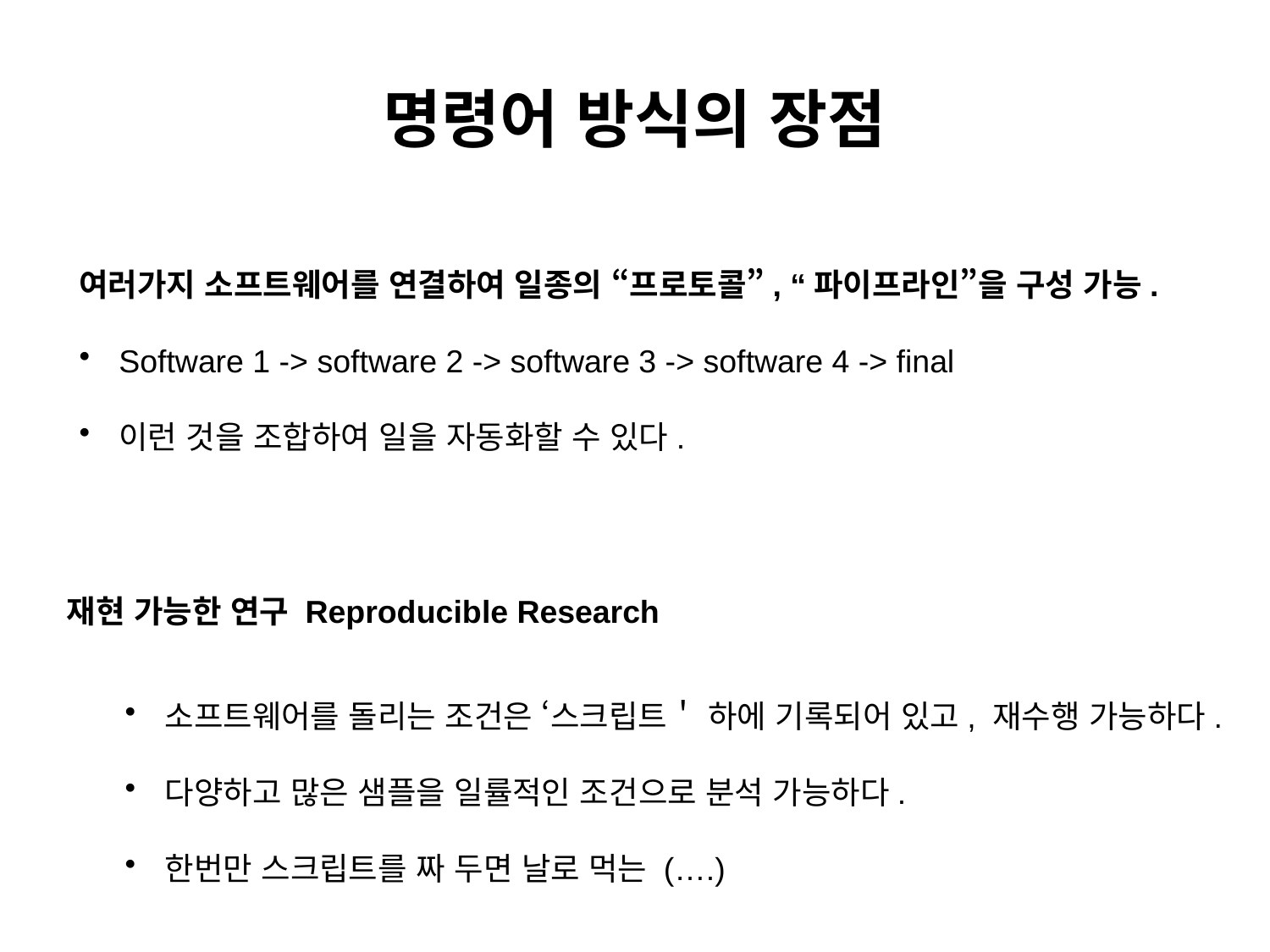

# 명령어 방식의 장점
여러가지 소프트웨어를 연결하여 일종의 “프로토콜”, “파이프라인”을 구성 가능.

Software 1 -> software 2 -> software 3 -> software 4 -> final

이런 것을 조합하여 일을 자동화할 수 있다.
재현 가능한 연구 Reproducible Research
소프트웨어를 돌리는 조건은 ‘스크립트＇ 하에 기록되어 있고, 재수행 가능하다.

다양하고 많은 샘플을 일률적인 조건으로 분석 가능하다.

한번만 스크립트를 짜 두면 날로 먹는 (….)